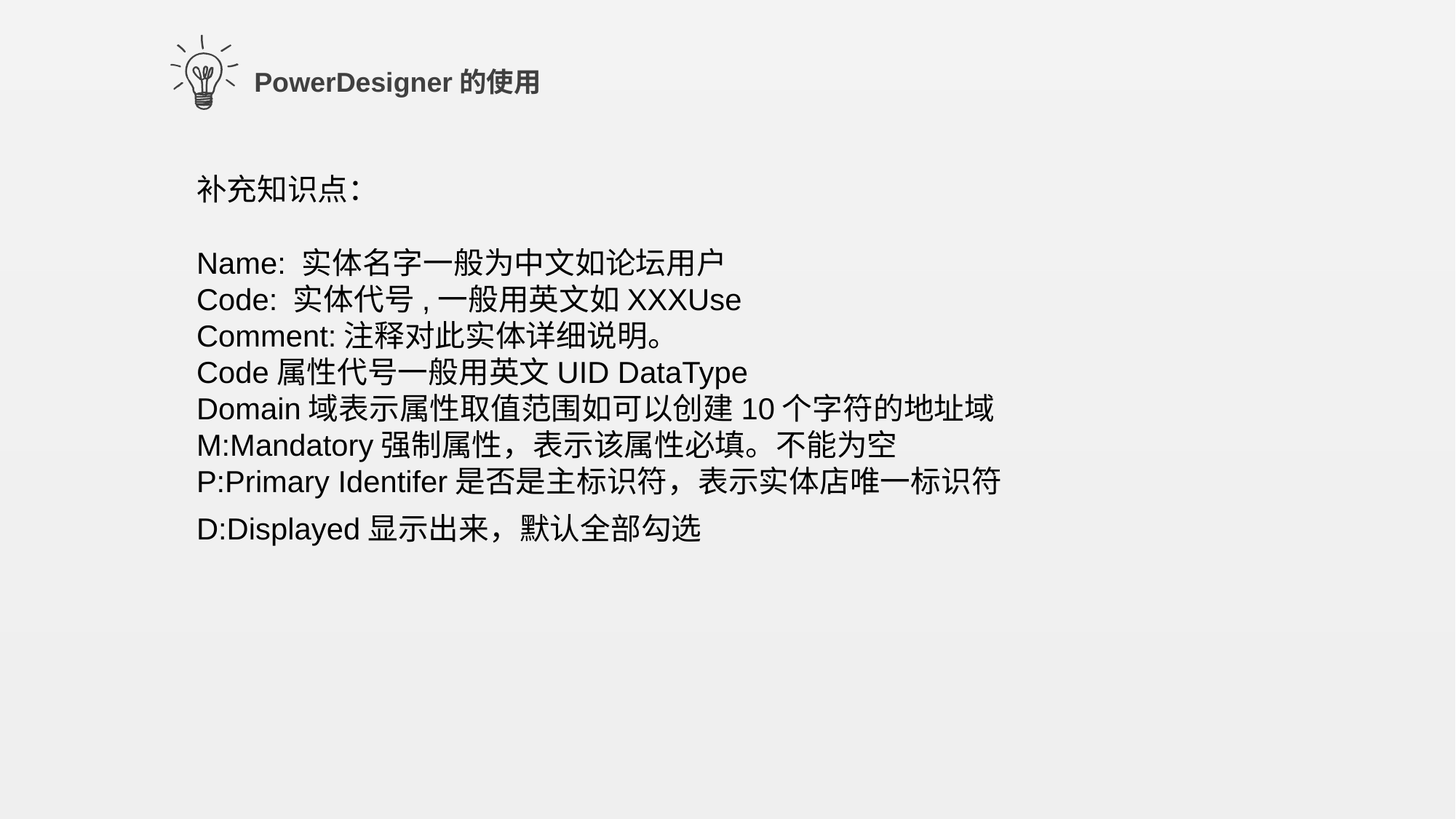

PowerDesigner的使用
补充知识点： Name: 实体名字一般为中文如论坛用户Code: 实体代号,一般用英文如XXXUseComment:注释对此实体详细说明。Code属性代号一般用英文UID DataTypeDomain域表示属性取值范围如可以创建10个字符的地址域 M:Mandatory强制属性，表示该属性必填。不能为空P:Primary Identifer是否是主标识符，表示实体店唯一标识符D:Displayed显示出来，默认全部勾选